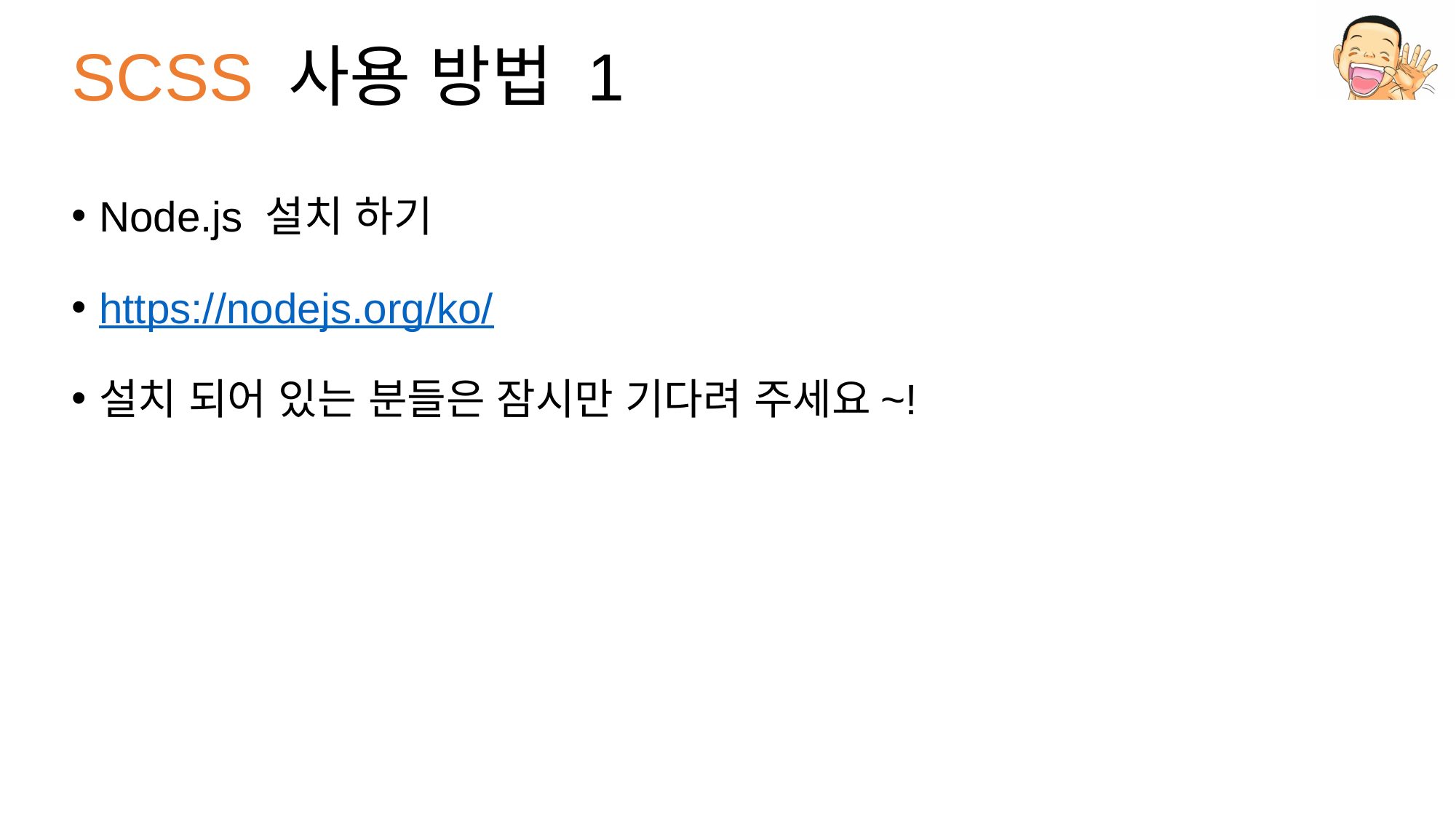

# SCSS 사용 방법 1
Node.js 설치 하기
https://nodejs.org/ko/
설치 되어 있는 분들은 잠시만 기다려 주세요~!